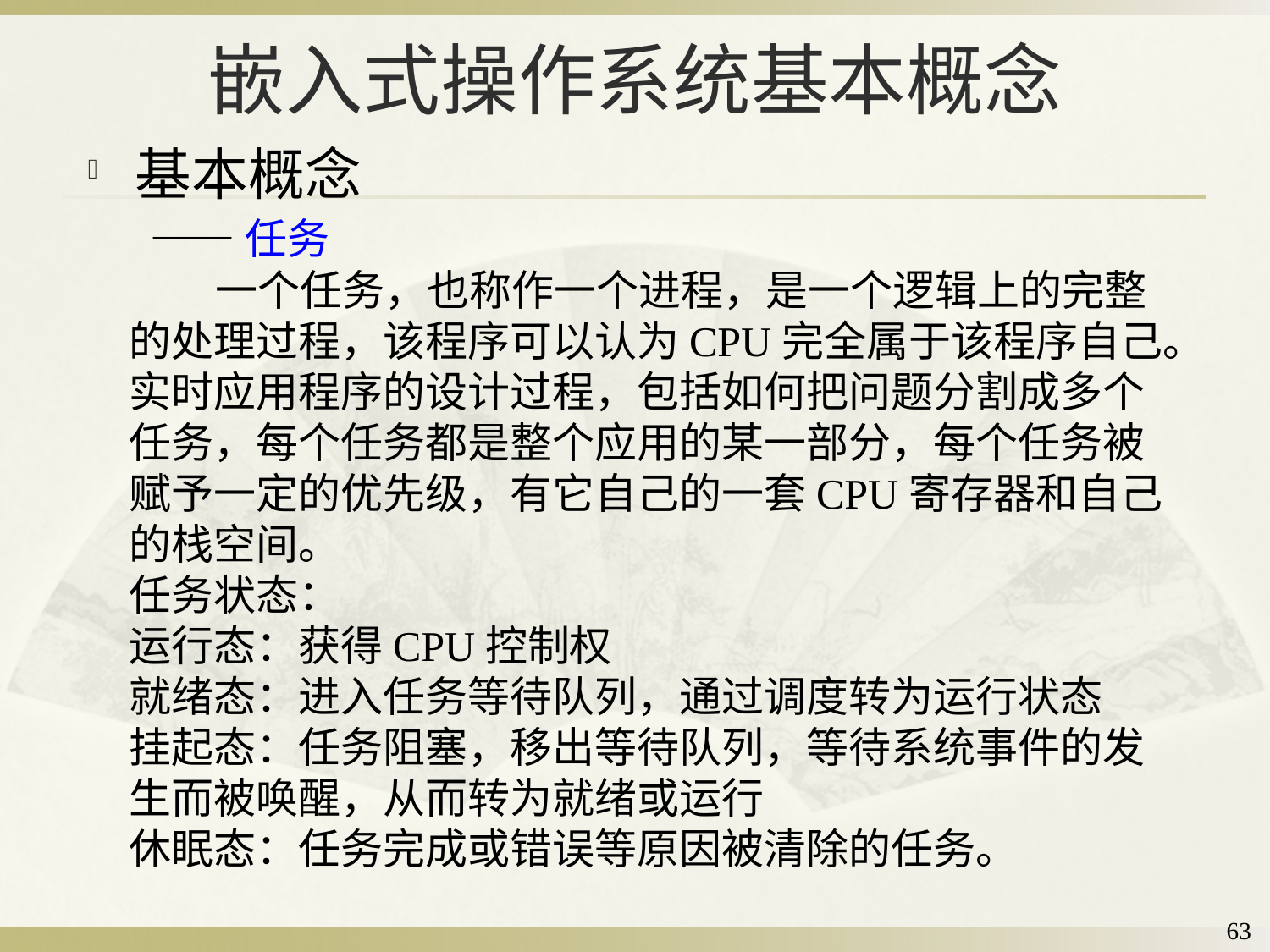

# 嵌入式操作系统基本概念
基本概念
——任务
        一个任务，也称作一个进程，是一个逻辑上的完整的处理过程，该程序可以认为CPU完全属于该程序自己。实时应用程序的设计过程，包括如何把问题分割成多个任务，每个任务都是整个应用的某一部分，每个任务被赋予一定的优先级，有它自己的一套CPU寄存器和自己的栈空间。
任务状态：
运行态：获得CPU控制权
就绪态：进入任务等待队列，通过调度转为运行状态
挂起态：任务阻塞，移出等待队列，等待系统事件的发生而被唤醒，从而转为就绪或运行
休眠态：任务完成或错误等原因被清除的任务。